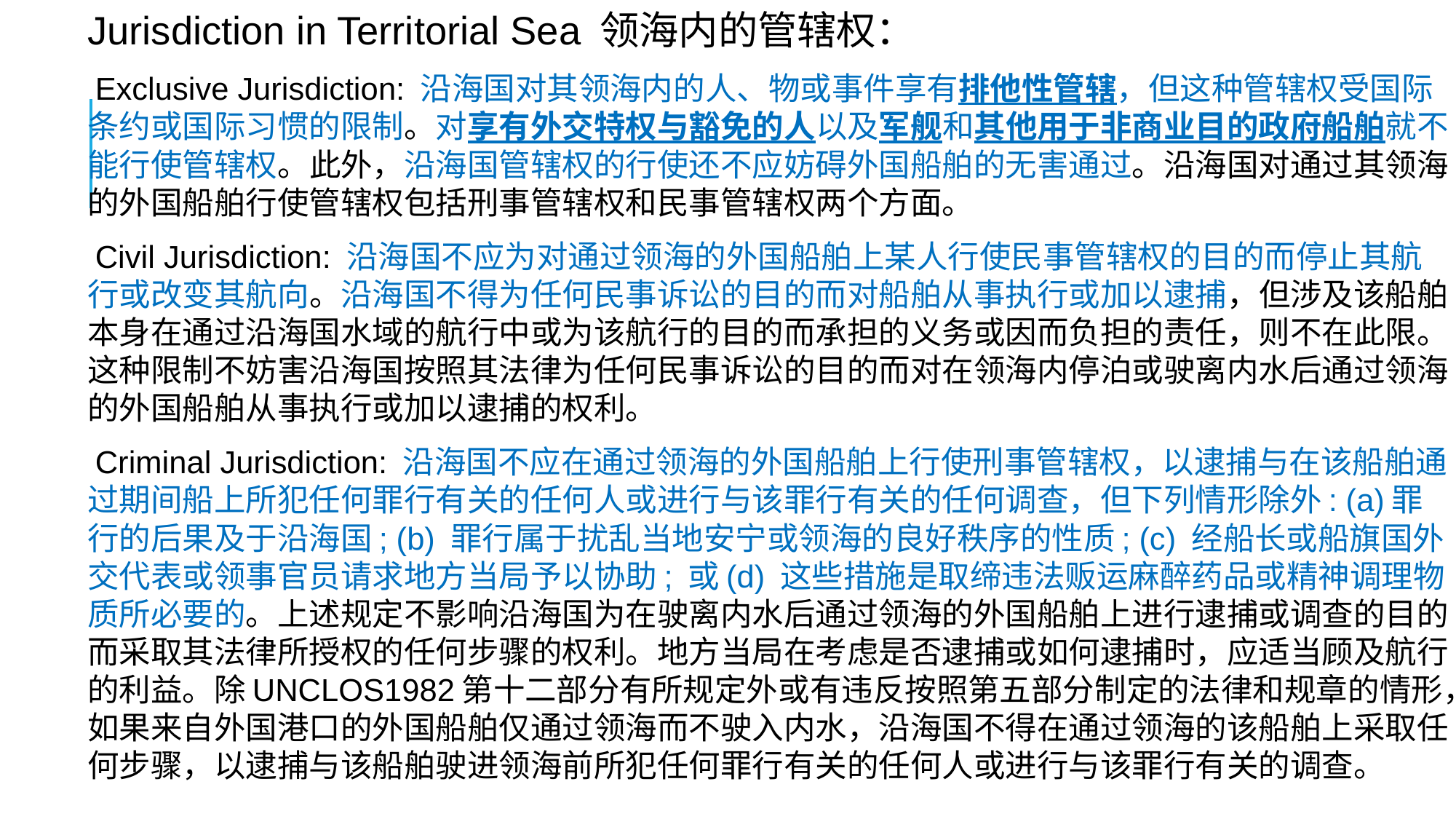

Jurisdiction in Territorial Sea 领海内的管辖权：
Exclusive Jurisdiction: 沿海国对其领海内的人、物或事件享有排他性管辖，但这种管辖权受国际条约或国际习惯的限制。对享有外交特权与豁免的人以及军舰和其他用于非商业目的政府船舶就不能行使管辖权。此外，沿海国管辖权的行使还不应妨碍外国船舶的无害通过。沿海国对通过其领海的外国船舶行使管辖权包括刑事管辖权和民事管辖权两个方面。
Civil Jurisdiction: 沿海国不应为对通过领海的外国船舶上某人行使民事管辖权的目的而停止其航行或改变其航向。沿海国不得为任何民事诉讼的目的而对船舶从事执行或加以逮捕，但涉及该船舶本身在通过沿海国水域的航行中或为该航行的目的而承担的义务或因而负担的责任，则不在此限。这种限制不妨害沿海国按照其法律为任何民事诉讼的目的而对在领海内停泊或驶离内水后通过领海的外国船舶从事执行或加以逮捕的权利。
Criminal Jurisdiction: 沿海国不应在通过领海的外国船舶上行使刑事管辖权，以逮捕与在该船舶通过期间船上所犯任何罪行有关的任何人或进行与该罪行有关的任何调查，但下列情形除外: (a)罪行的后果及于沿海国; (b) 罪行属于扰乱当地安宁或领海的良好秩序的性质; (c) 经船长或船旗国外交代表或领事官员请求地方当局予以协助; 或(d) 这些措施是取缔违法贩运麻醉药品或精神调理物质所必要的。上述规定不影响沿海国为在驶离内水后通过领海的外国船舶上进行逮捕或调查的目的而采取其法律所授权的任何步骤的权利。地方当局在考虑是否逮捕或如何逮捕时，应适当顾及航行的利益。除UNCLOS1982第十二部分有所规定外或有违反按照第五部分制定的法律和规章的情形，如果来自外国港口的外国船舶仅通过领海而不驶入内水，沿海国不得在通过领海的该船舶上采取任何步骤，以逮捕与该船舶驶进领海前所犯任何罪行有关的任何人或进行与该罪行有关的调查。